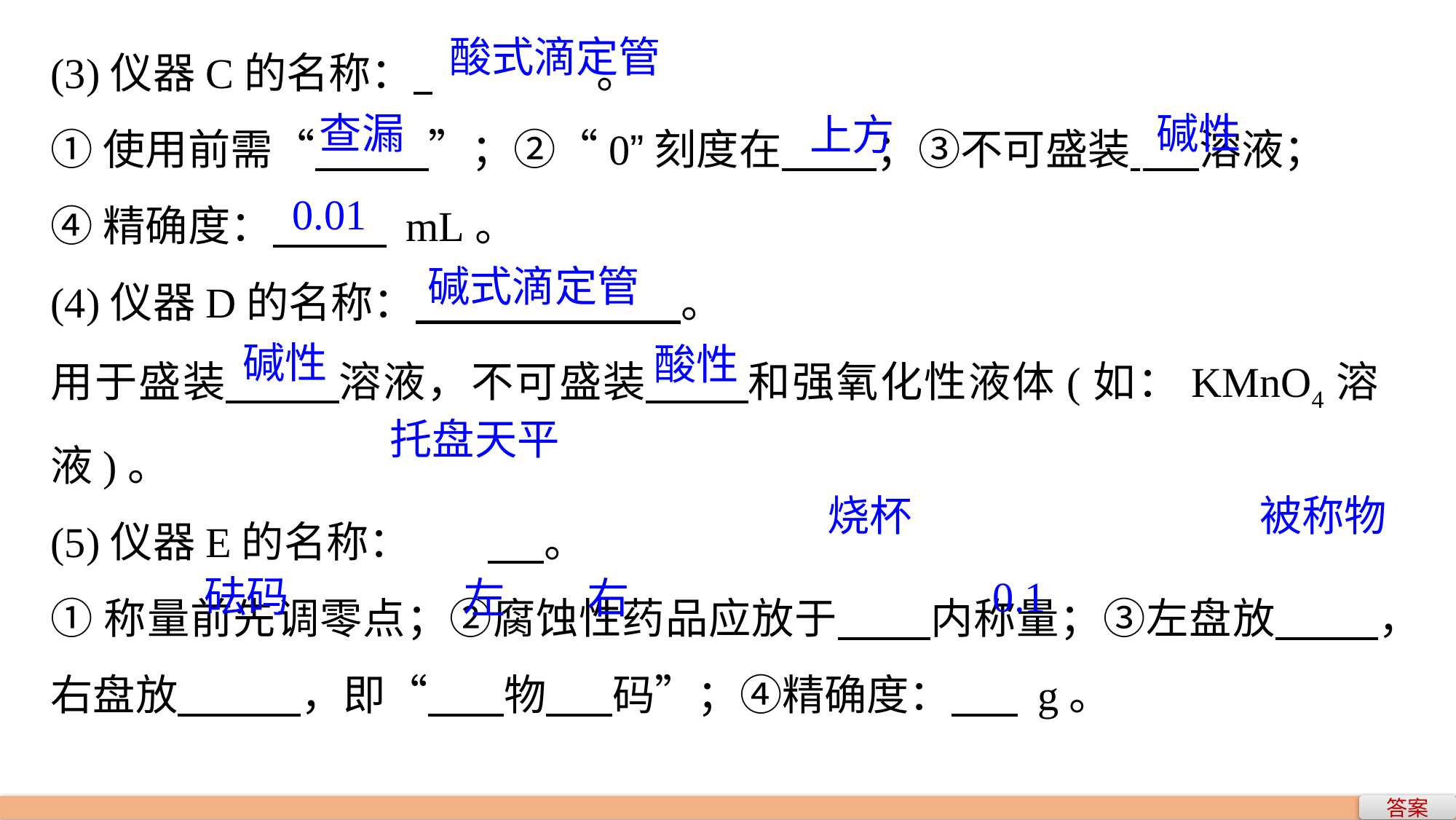

(3)仪器C的名称：  		。
①使用前需“            ”；②“0”刻度在          ；③不可盛装 	      溶液；
④精确度：             mL。
(4)仪器D的名称：                            。
用于盛装          溶液，不可盛装         和强氧化性液体(如：KMnO4溶液)。
(5)仪器E的名称：	      。
①称量前先调零点；②腐蚀性药品应放于         内称量；③左盘放          ，右盘放             ，即“        物       码”；④精确度：        g。
酸式滴定管
查漏
碱性
上方
0.01
碱式滴定管
碱性
酸性
托盘天平
烧杯
被称物
砝码
0.1
右
左
答案